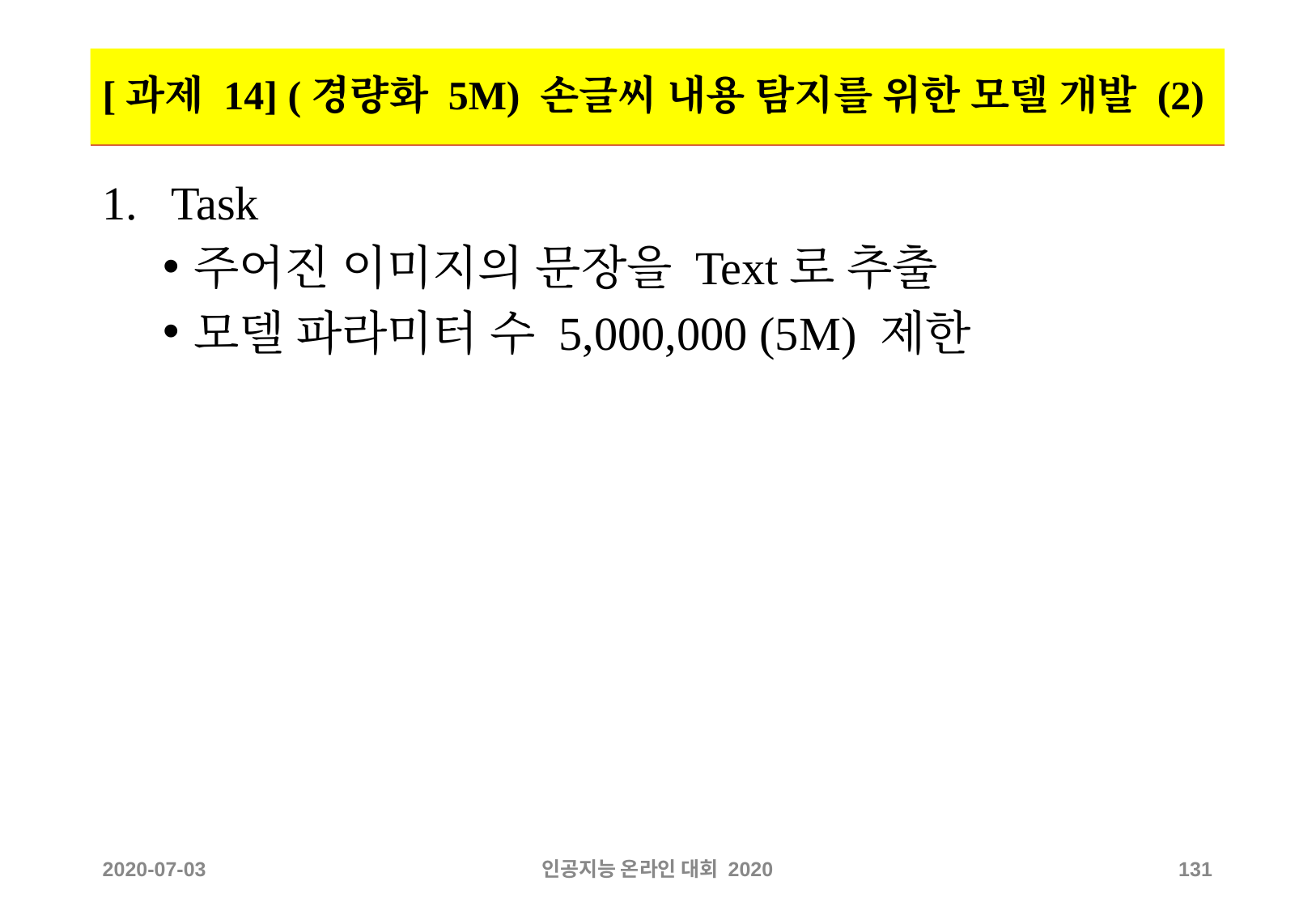

# [과제 14] (경량화 5M) 손글씨 내용 탐지를 위한 모델 개발 (2)
Task
주어진 이미지의 문장을 Text로 추출
모델 파라미터 수 5,000,000 (5M) 제한

2020-07-03
인공지능 온라인 대회 2020
131